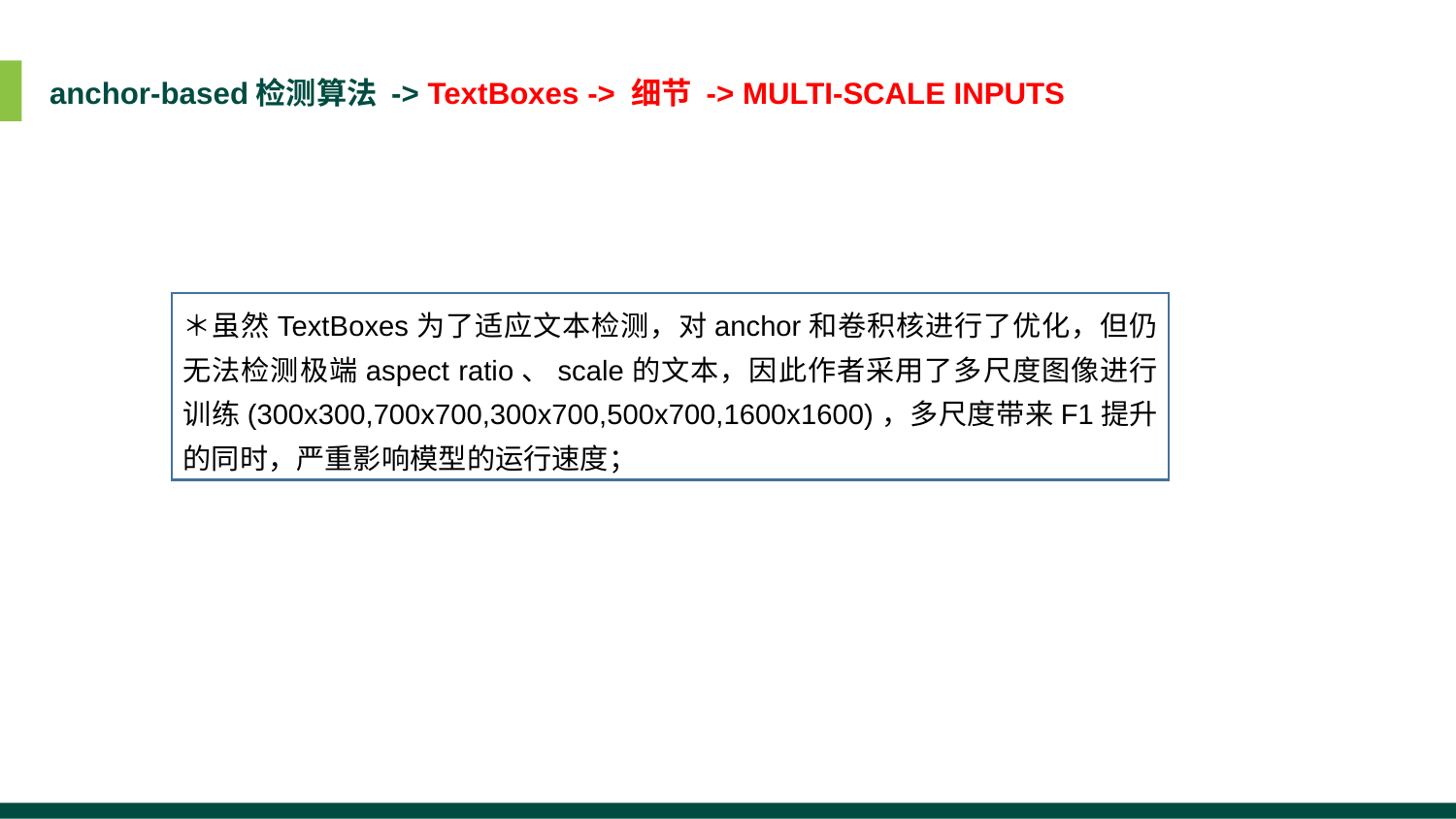

anchor-based检测算法 -> TextBoxes -> 细节 -> MULTI-SCALE INPUTS
＊虽然TextBoxes为了适应文本检测，对anchor和卷积核进行了优化，但仍无法检测极端aspect ratio、scale的文本，因此作者采用了多尺度图像进行训练(300x300,700x700,300x700,500x700,1600x1600)，多尺度带来F1提升的同时，严重影响模型的运行速度；